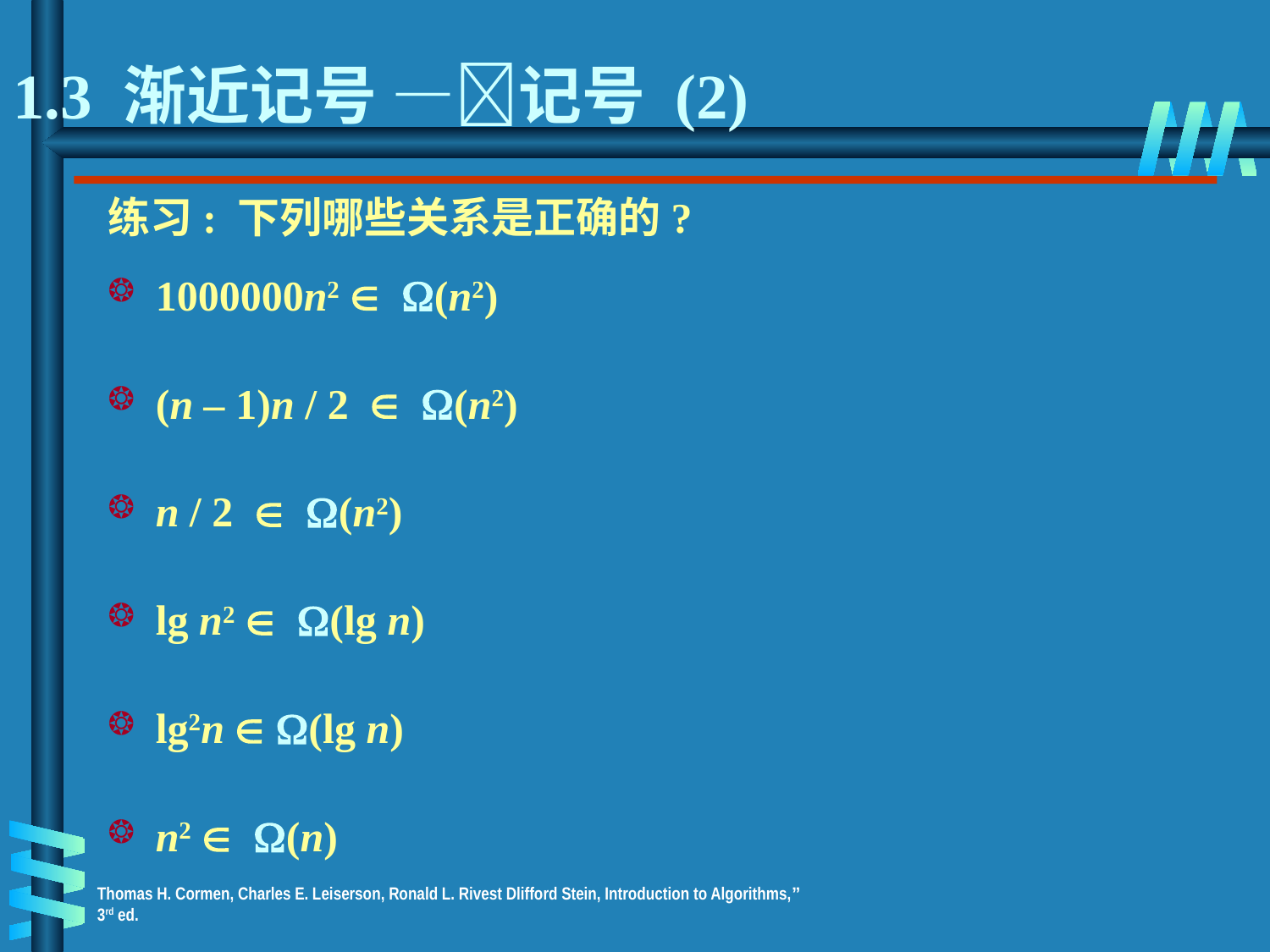

1.3 渐近记号 —Ω记号 (2)
练习: 下列哪些关系是正确的?
1000000n2 ∈ Ω(n2)

(n – 1)n / 2 ∈ Ω(n2)

n / 2 ∈ Ω(n2)

lg n2 ∈ Ω(lg n)

lg2n ∈ Ω(lg n)

n2 ∈ Ω(n)